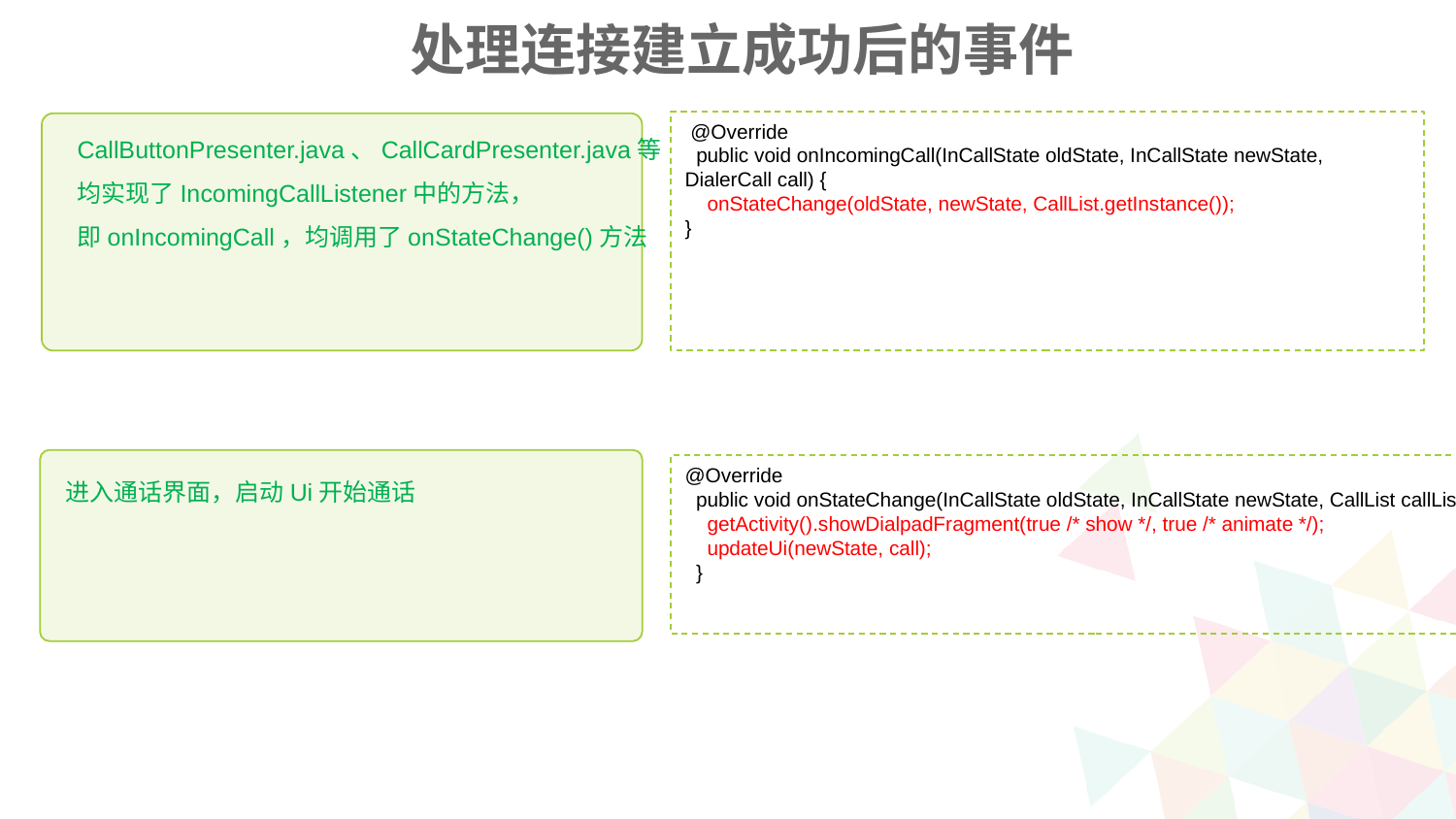

处理连接建立成功后的事件
 @Override
  public void onIncomingCall(InCallState oldState, InCallState newState, DialerCall call) {
    onStateChange(oldState, newState, CallList.getInstance());
}
CallButtonPresenter.java、CallCardPresenter.java等
均实现了IncomingCallListener中的方法，
即onIncomingCall，均调用了onStateChange()方法

进入通话界面，启动Ui开始通话
@Override
  public void onStateChange(InCallState oldState, InCallState newState, CallList callList) {
    getActivity().showDialpadFragment(true /* show */, true /* animate */);
    updateUi(newState, call);
  }